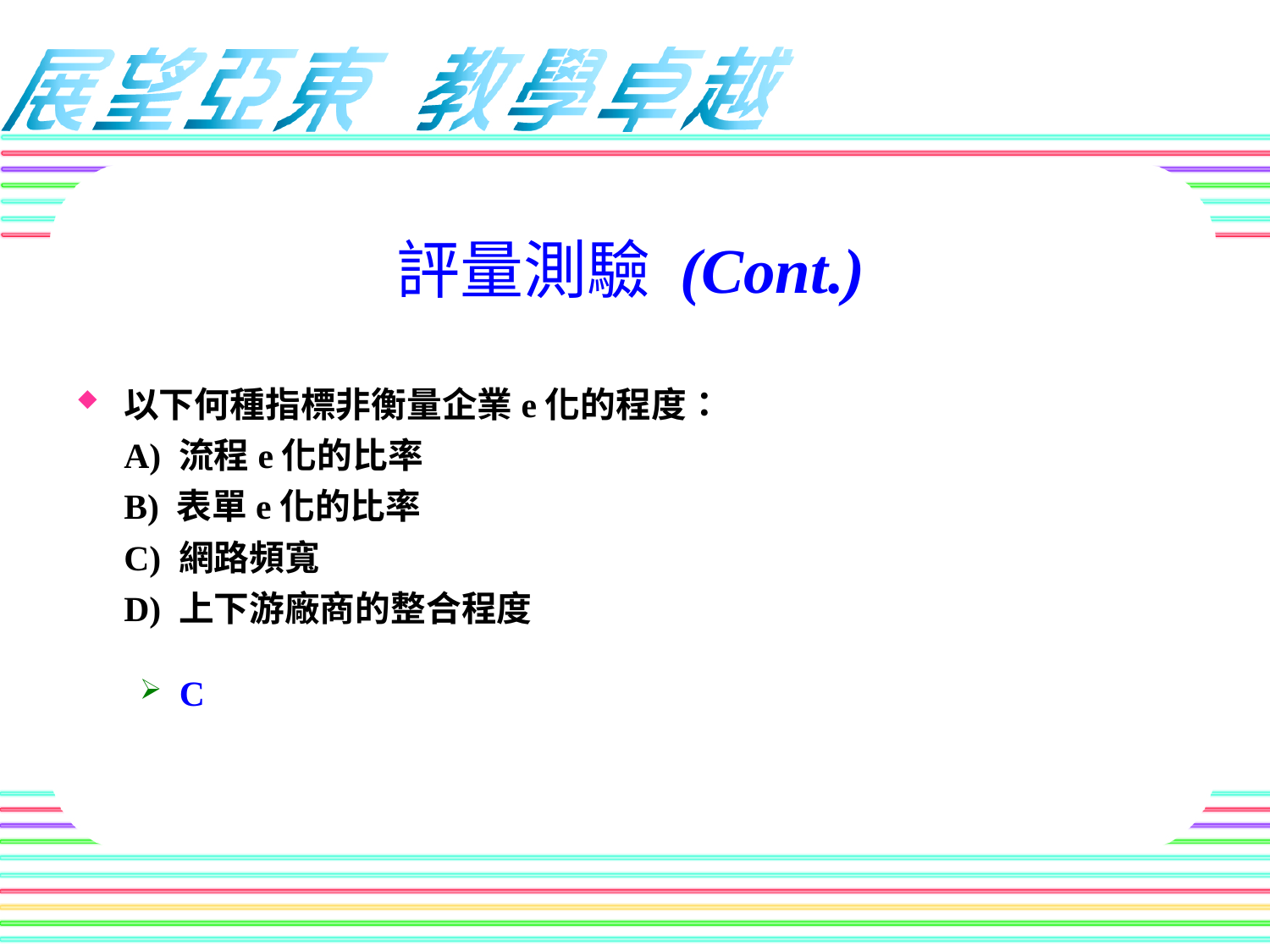

評量測驗 (Cont.)
以下何種指標非衡量企業e化的程度：
A) 流程e化的比率
B) 表單e化的比率
C) 網路頻寬
D) 上下游廠商的整合程度
C